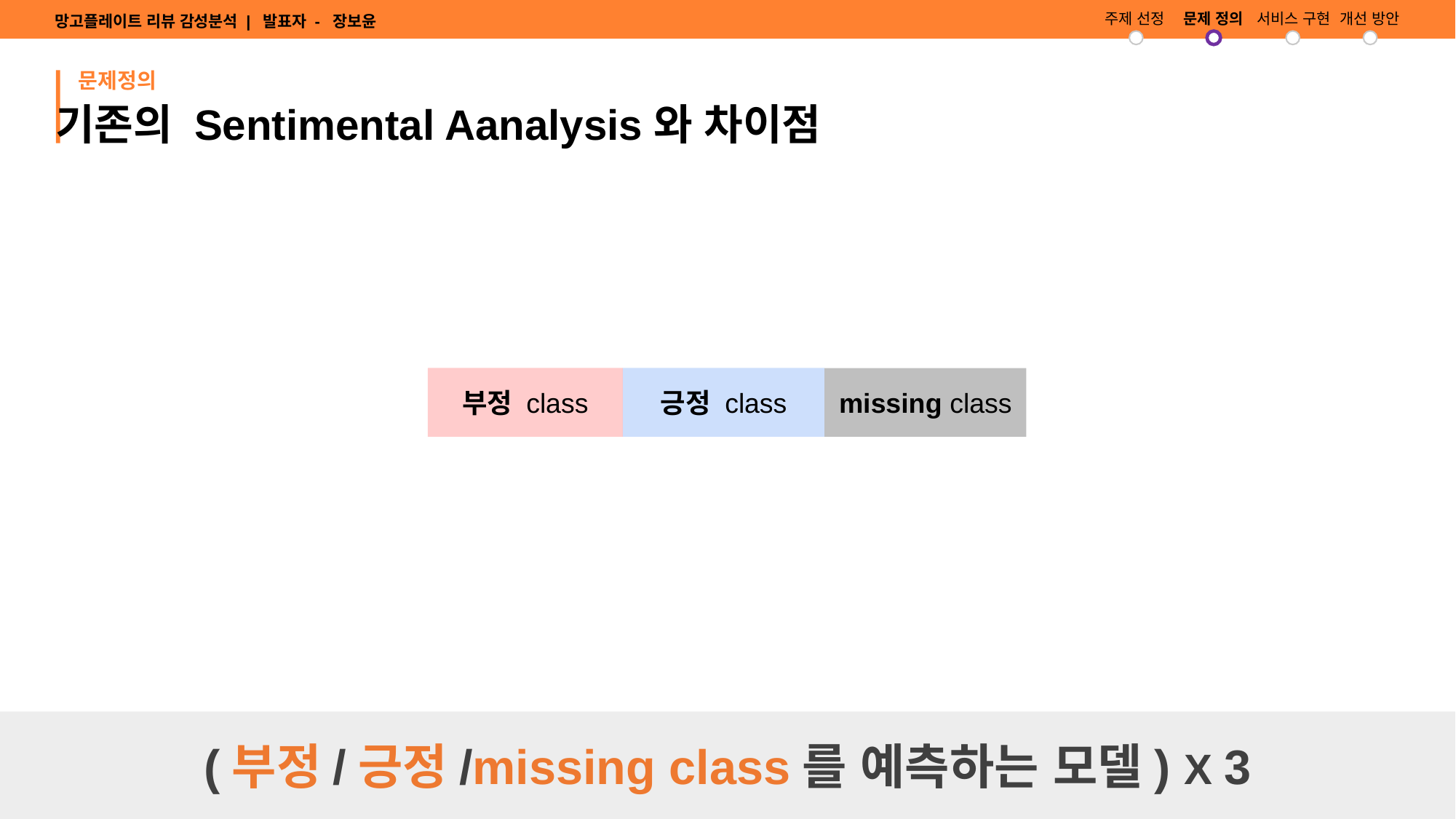

주제 선정
문제 정의
서비스 구현
개선 방안
망고플레이트 리뷰 감성분석 |  발표자 -  장보윤

문제정의

기존의 Sentimental Aanalysis와 차이점
부정 class
긍정 class
missing class

(부정/긍정/missing class를 예측하는 모델) X 3